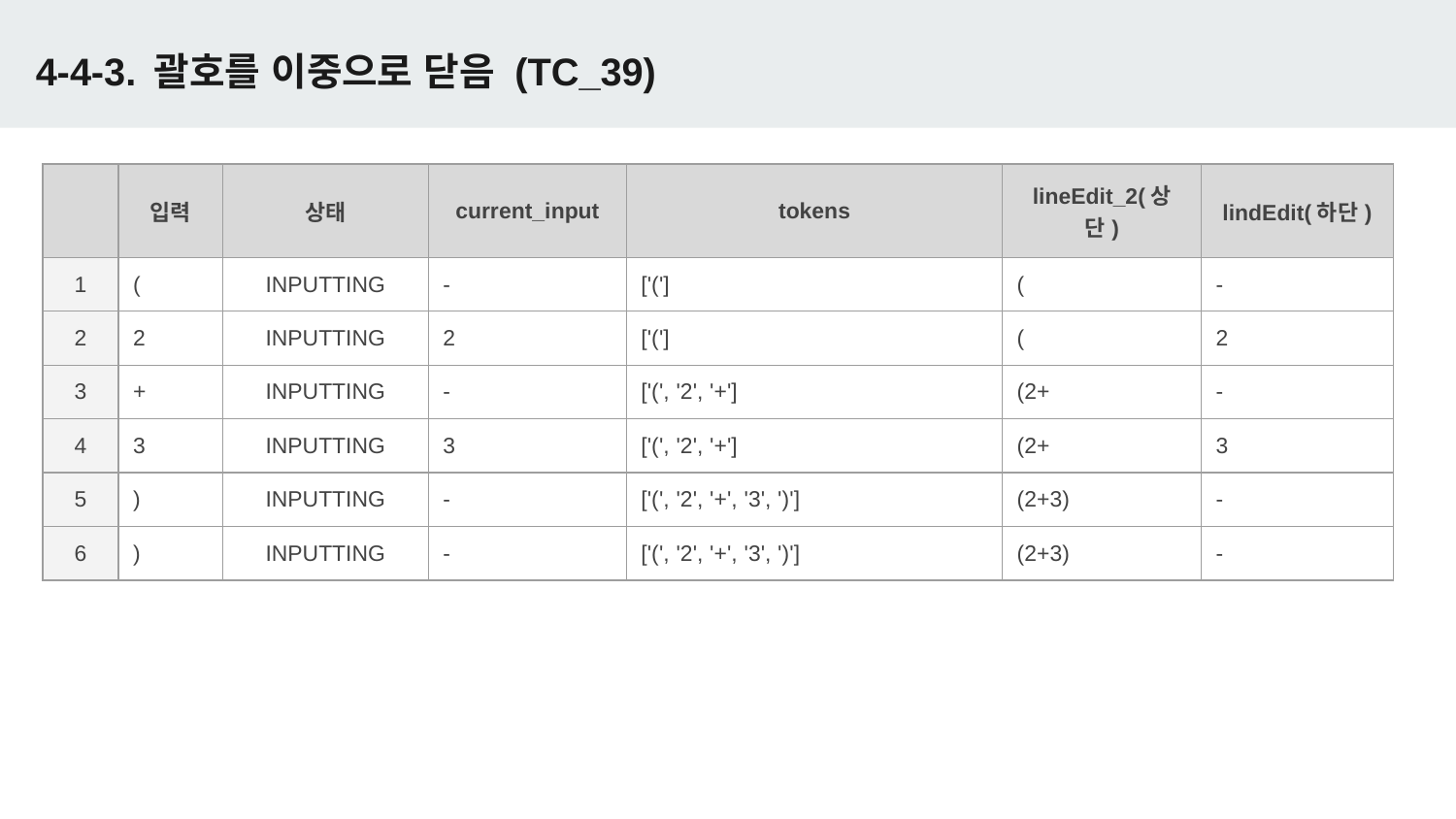

# 4-4-3. 괄호를 이중으로 닫음 (TC_39)
|  | 입력 | 상태 | current\_input | tokens | lineEdit\_2(상단) | lindEdit(하단) |
| --- | --- | --- | --- | --- | --- | --- |
| 1 | ( | INPUTTING | - | ['('] | ( | - |
| 2 | 2 | INPUTTING | 2 | ['('] | ( | 2 |
| 3 | + | INPUTTING | - | ['(', '2', '+'] | (2+ | - |
| 4 | 3 | INPUTTING | 3 | ['(', '2', '+'] | (2+ | 3 |
| 5 | ) | INPUTTING | - | ['(', '2', '+', '3', ')'] | (2+3) | - |
| 6 | ) | INPUTTING | - | ['(', '2', '+', '3', ')'] | (2+3) | - |